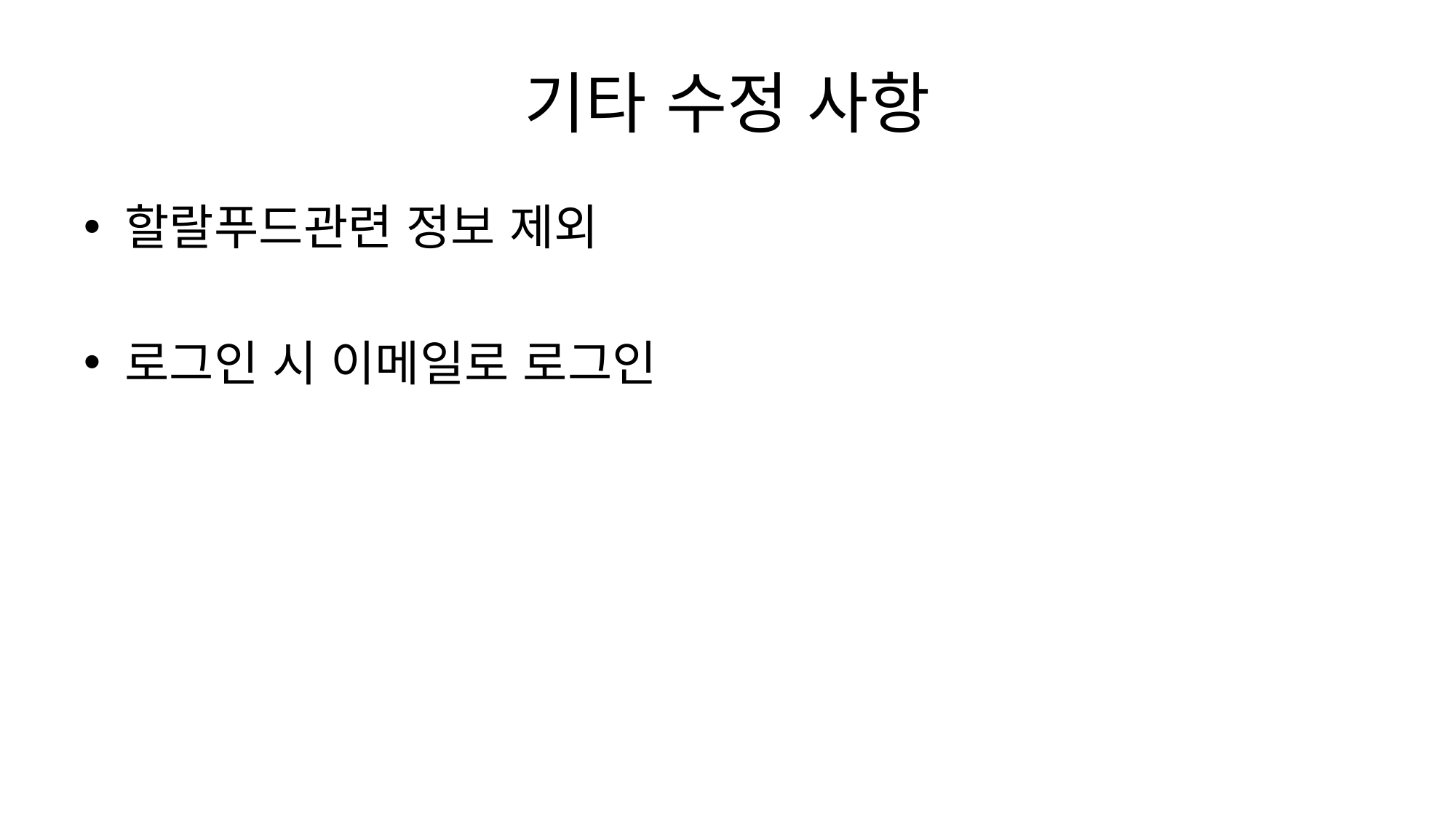

# 기타 수정 사항
할랄푸드관련 정보 제외

로그인 시 이메일로 로그인